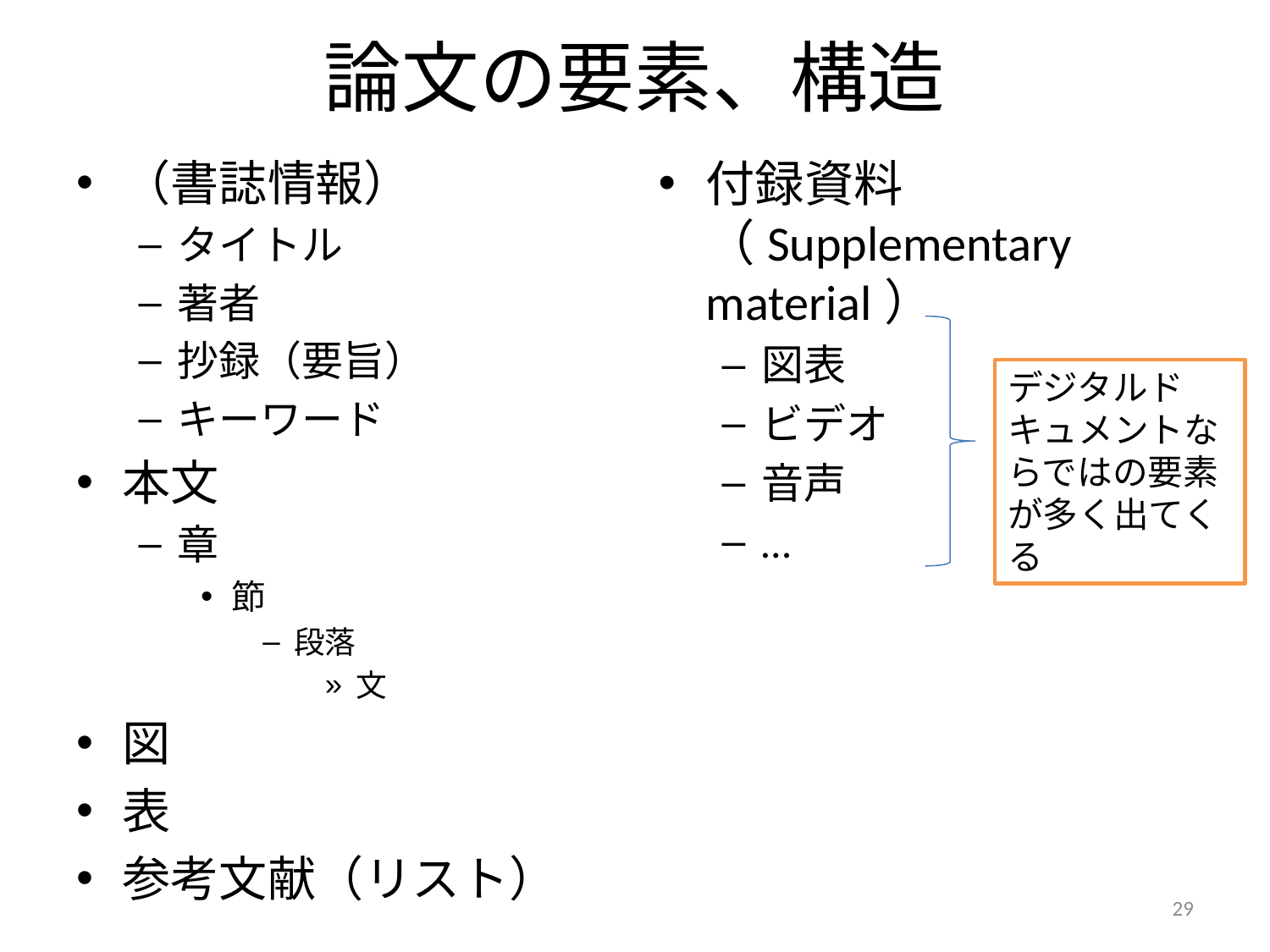

# 論文の要素、構造
（書誌情報）
タイトル
著者
抄録（要旨）
キーワード
本文
章
節
段落
文
図
表
参考文献（リスト）
付録資料（Supplementary material）
図表
ビデオ
音声
…

デジタルドキュメントならではの要素が多く出てくる
29